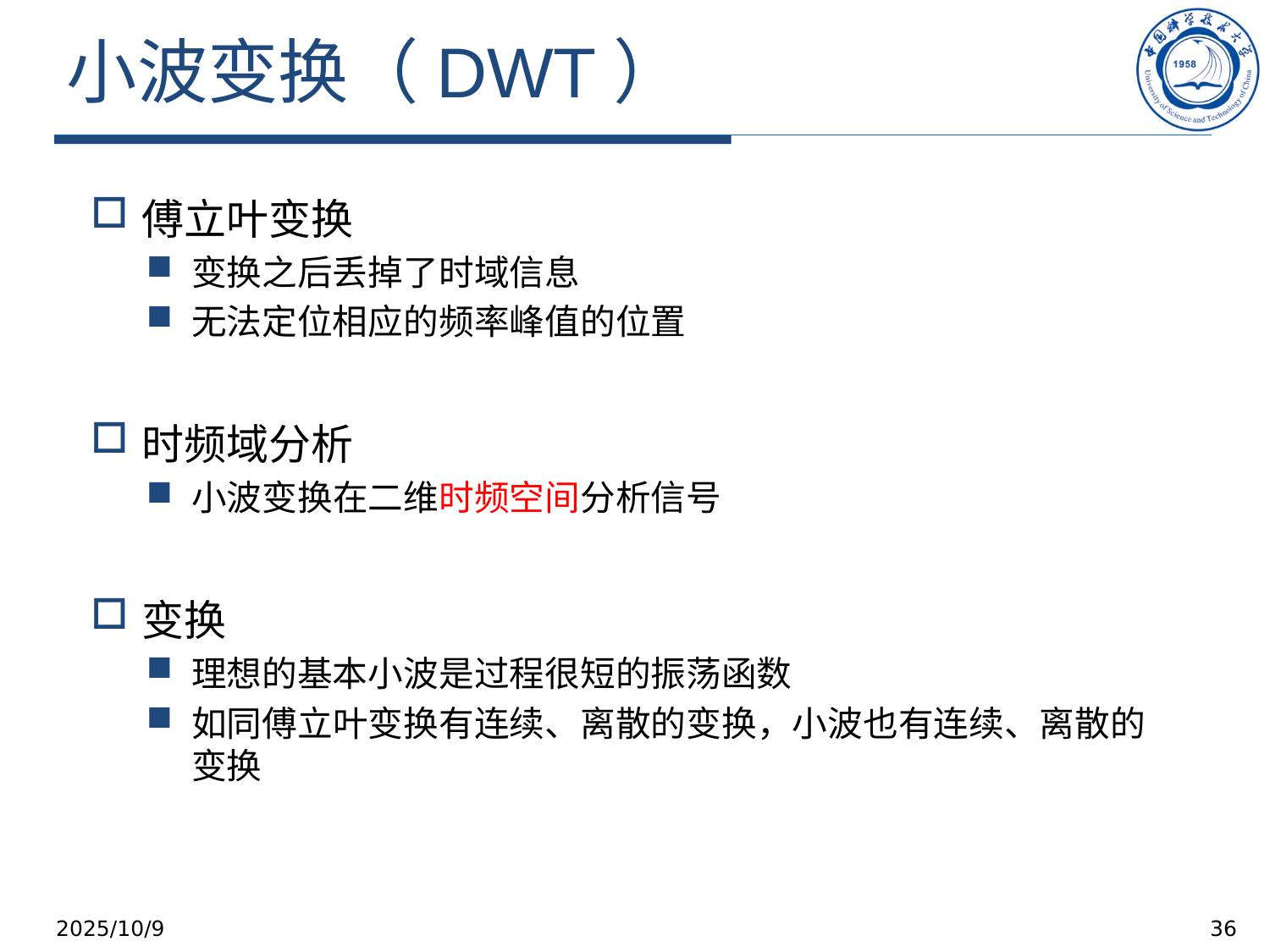

# 小波变换（DWT）
傅立叶变换
变换之后丢掉了时域信息
无法定位相应的频率峰值的位置

时频域分析
小波变换在二维时频空间分析信号

变换
理想的基本小波是过程很短的振荡函数
如同傅立叶变换有连续、离散的变换，小波也有连续、离散的变换

2025/10/9
36